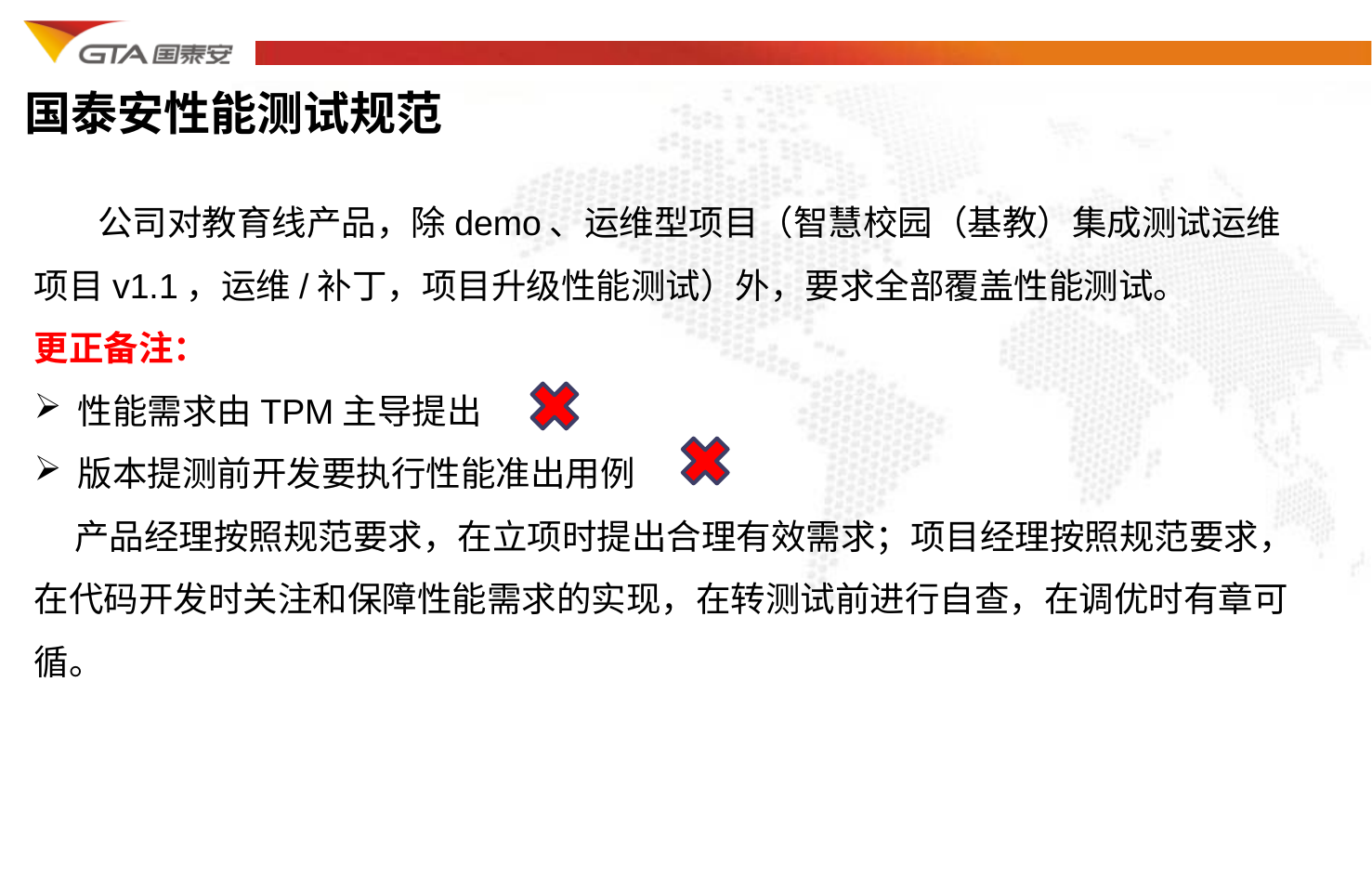

国泰安性能测试规范
       公司对教育线产品，除demo、运维型项目（智慧校园（基教）集成测试运维项目v1.1，运维/补丁，项目升级性能测试）外，要求全部覆盖性能测试。
更正备注：
性能需求由TPM主导提出
版本提测前开发要执行性能准出用例
    产品经理按照规范要求，在立项时提出合理有效需求；项目经理按照规范要求，在代码开发时关注和保障性能需求的实现，在转测试前进行自查，在调优时有章可循。